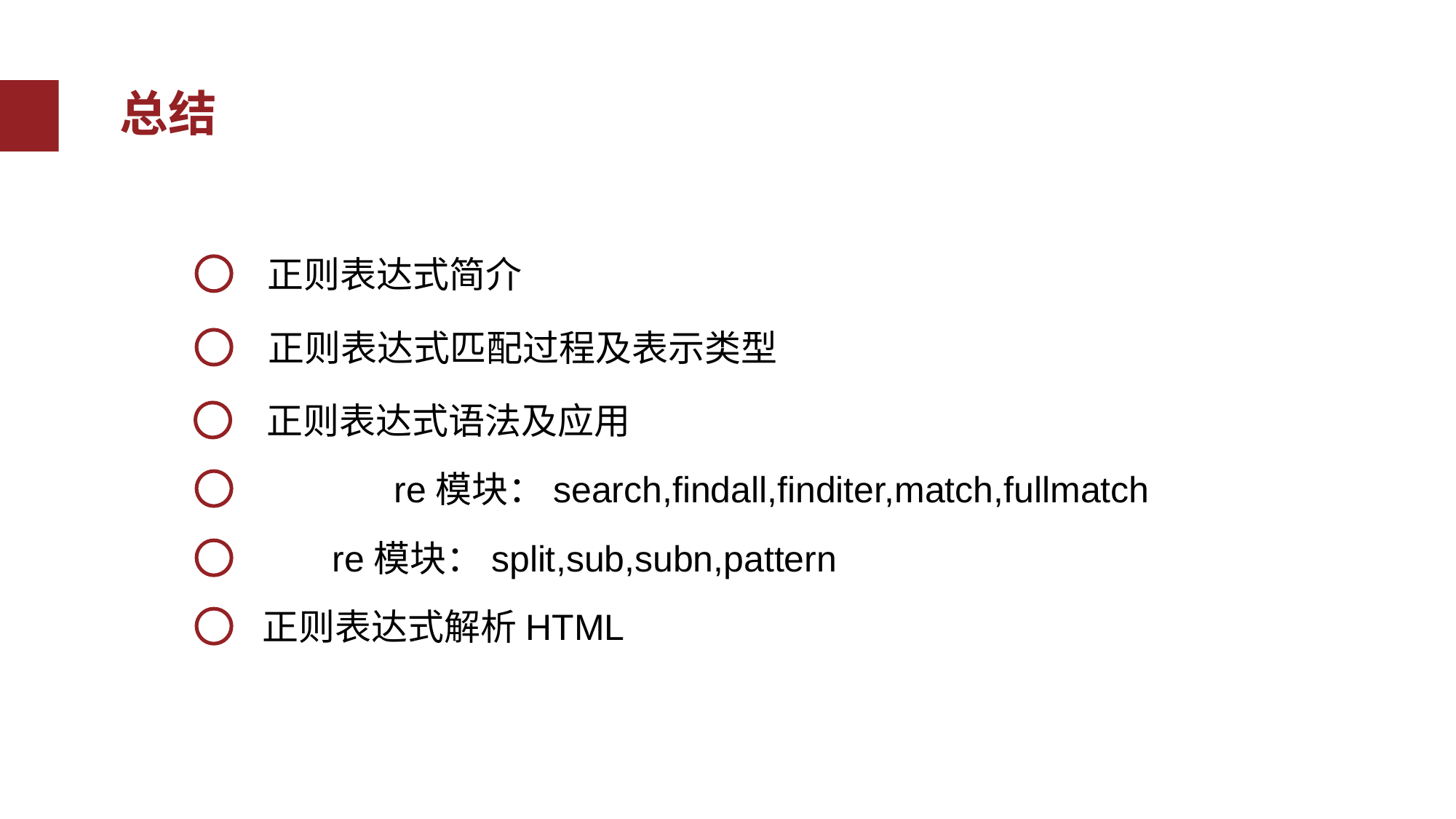

总结

正则表达式简介

正则表达式匹配过程及表示类型

正则表达式语法及应用

re模块：search,findall,finditer,match,fullmatch

re模块：split,sub,subn,pattern

正则表达式解析HTML